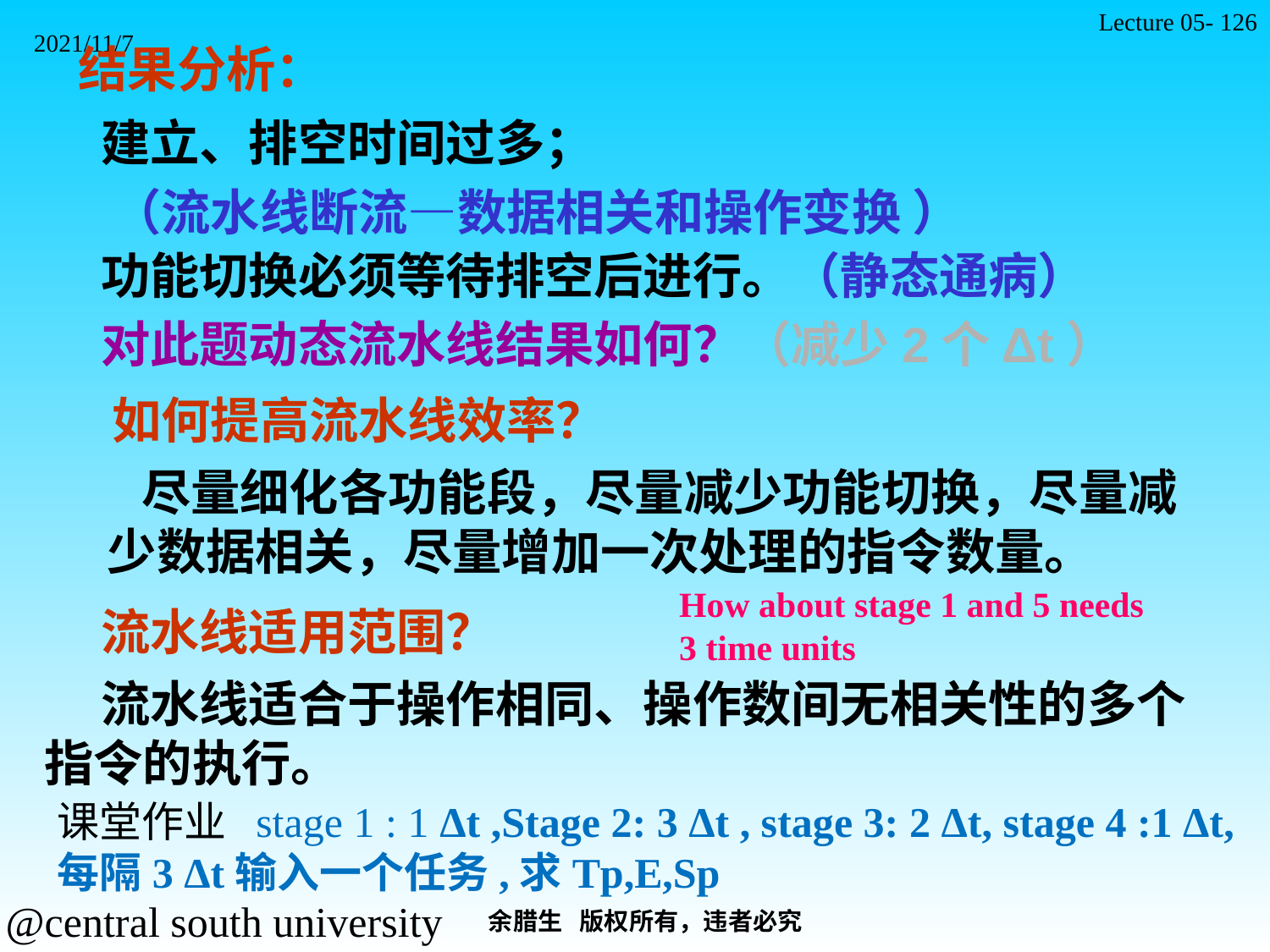

Lecture 05- 126
2021/11/7
  结果分析：
    建立、排空时间过多；
     （流水线断流—数据相关和操作变换 ）
    功能切换必须等待排空后进行。（静态通病）
    对此题动态流水线结果如何？（减少2个Δt）
     如何提高流水线效率？
  尽量细化各功能段，尽量减少功能切换，尽量减少数据相关，尽量增加一次处理的指令数量。
How about stage 1 and 5 needs 3 time units
    流水线适用范围？
    流水线适合于操作相同、操作数间无相关性的多个指令的执行。
课堂作业  stage 1 : 1 Δt ,Stage 2: 3 Δt , stage 3: 2 Δt, stage 4 :1 Δt, 每隔3 Δt输入一个任务,求Tp,E,Sp
余腊生   版权所有，违者必究